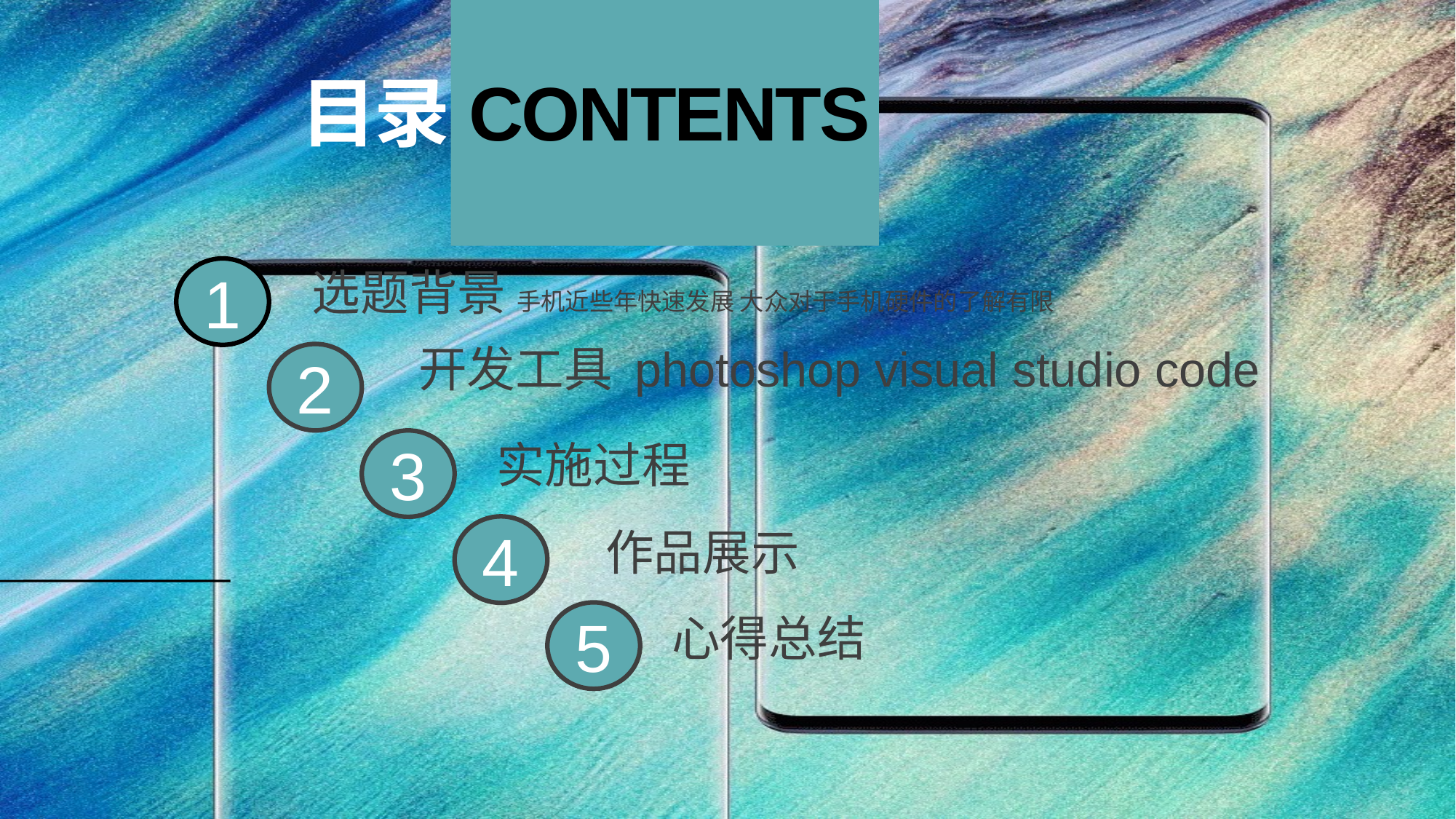

# 目录CONTENTS
选题背景 手机近些年快速发展 大众对于手机硬件的了解有限
1
开发工具 photoshop visual studio code
2
实施过程
3
4
作品展示
5
心得总结